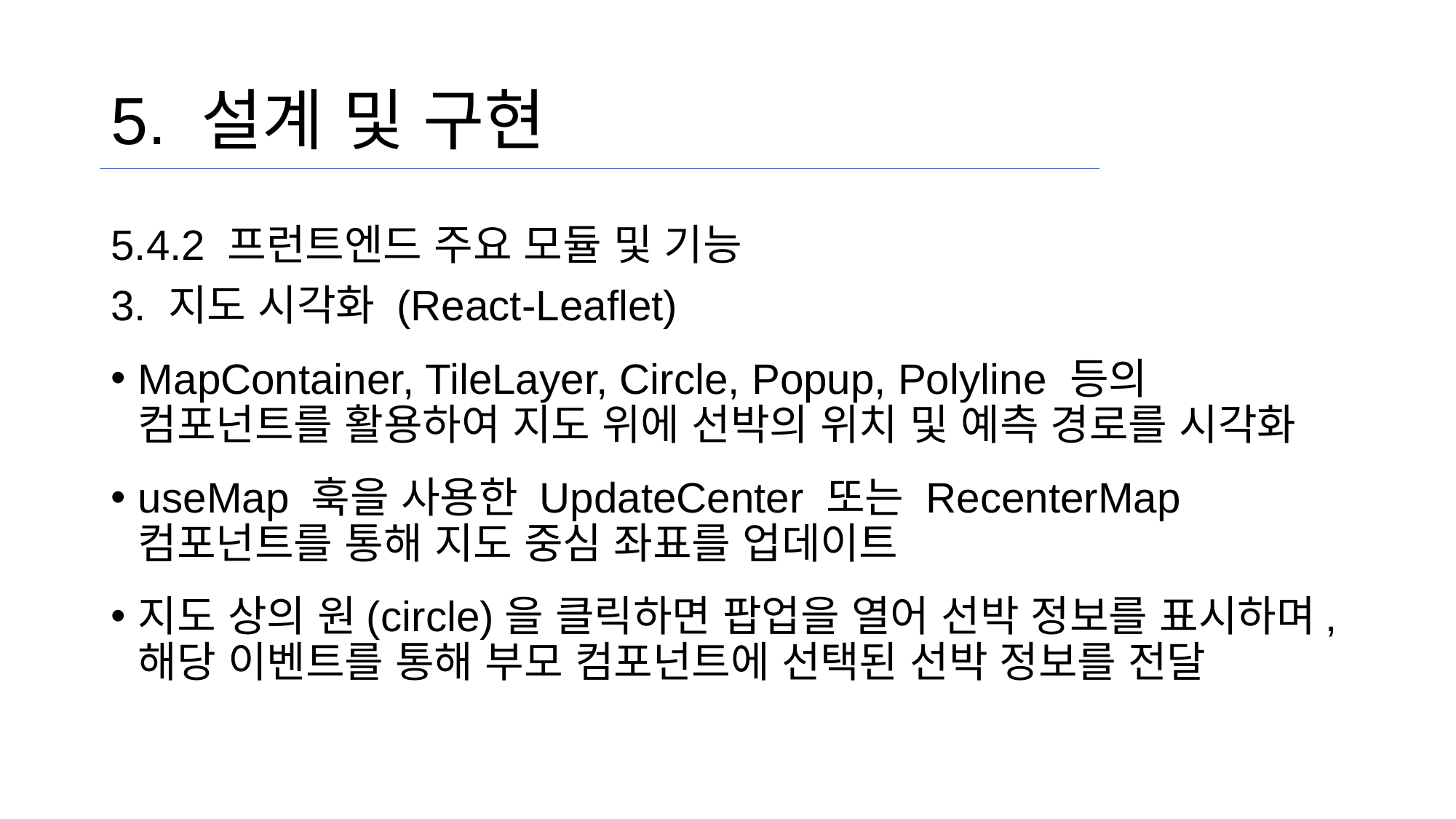

# 5. 설계 및 구현
5.4.2 프런트엔드 주요 모듈 및 기능
3. 지도 시각화 (React-Leaflet)
MapContainer, TileLayer, Circle, Popup, Polyline 등의 컴포넌트를 활용하여 지도 위에 선박의 위치 및 예측 경로를 시각화
useMap 훅을 사용한 UpdateCenter 또는 RecenterMap 컴포넌트를 통해 지도 중심 좌표를 업데이트
지도 상의 원(circle)을 클릭하면 팝업을 열어 선박 정보를 표시하며, 해당 이벤트를 통해 부모 컴포넌트에 선택된 선박 정보를 전달